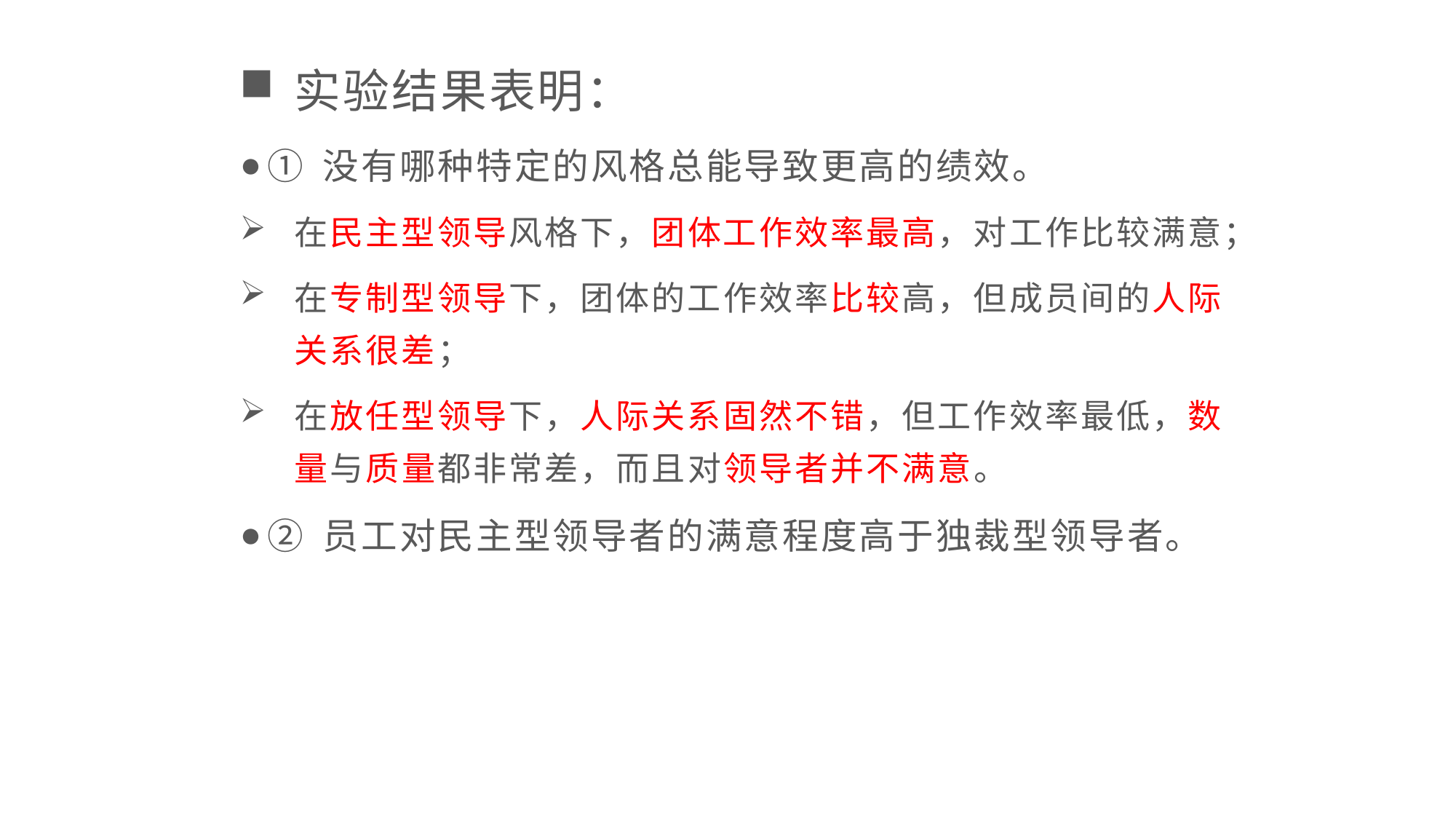

实验结果表明：
① 没有哪种特定的风格总能导致更高的绩效。
在民主型领导风格下，团体工作效率最高，对工作比较满意；
在专制型领导下，团体的工作效率比较高，但成员间的人际关系很差；
在放任型领导下，人际关系固然不错，但工作效率最低，数量与质量都非常差，而且对领导者并不满意。
② 员工对民主型领导者的满意程度高于独裁型领导者。